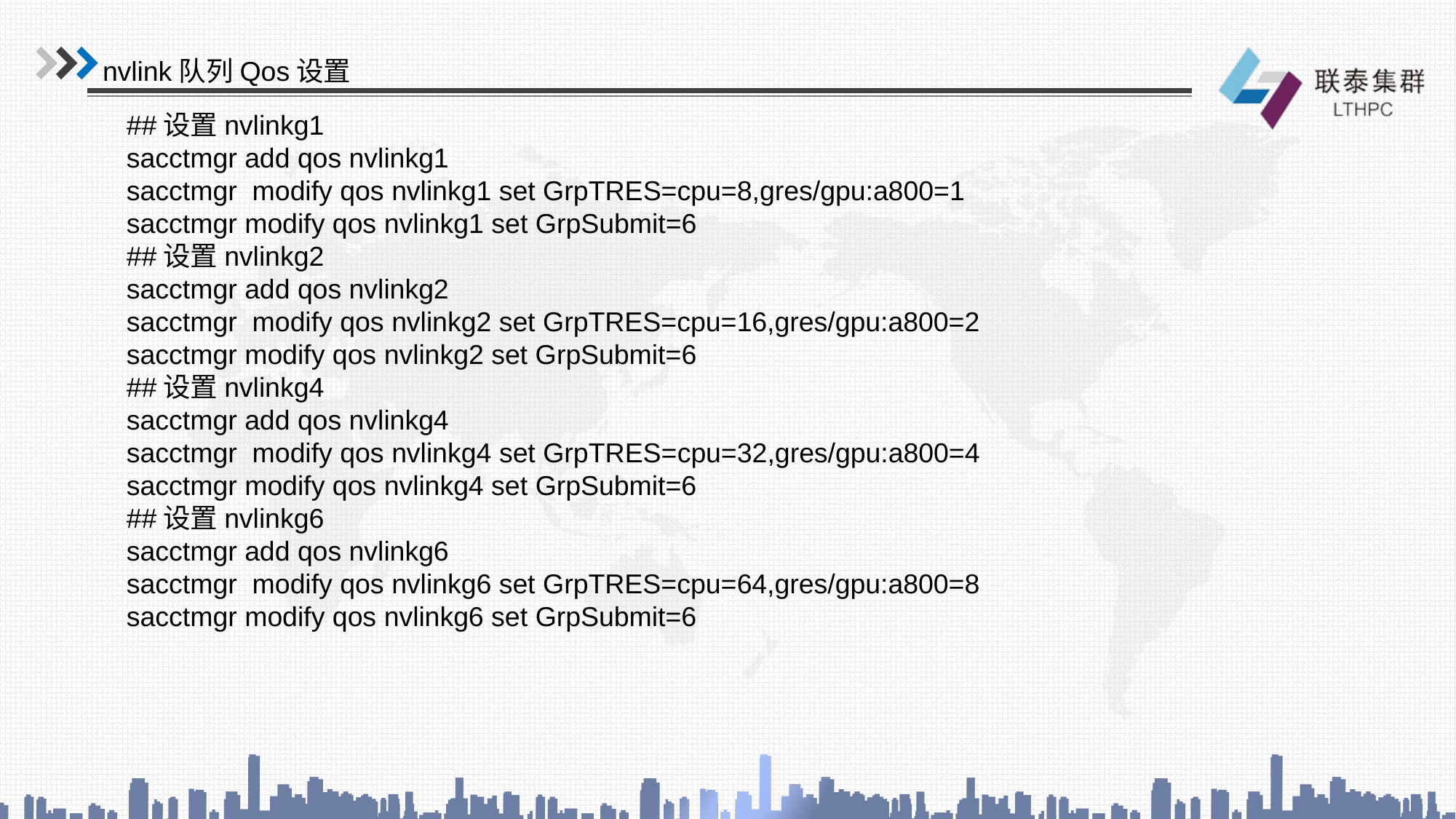

nvlink队列Qos设置
##设置nvlinkg1
sacctmgr add qos nvlinkg1
sacctmgr  modify qos nvlinkg1 set GrpTRES=cpu=8,gres/gpu:a800=1
sacctmgr modify qos nvlinkg1 set GrpSubmit=6
##设置nvlinkg2
sacctmgr add qos nvlinkg2
sacctmgr  modify qos nvlinkg2 set GrpTRES=cpu=16,gres/gpu:a800=2
sacctmgr modify qos nvlinkg2 set GrpSubmit=6
##设置nvlinkg4
sacctmgr add qos nvlinkg4
sacctmgr  modify qos nvlinkg4 set GrpTRES=cpu=32,gres/gpu:a800=4
sacctmgr modify qos nvlinkg4 set GrpSubmit=6
##设置nvlinkg6
sacctmgr add qos nvlinkg6
sacctmgr  modify qos nvlinkg6 set GrpTRES=cpu=64,gres/gpu:a800=8
sacctmgr modify qos nvlinkg6 set GrpSubmit=6